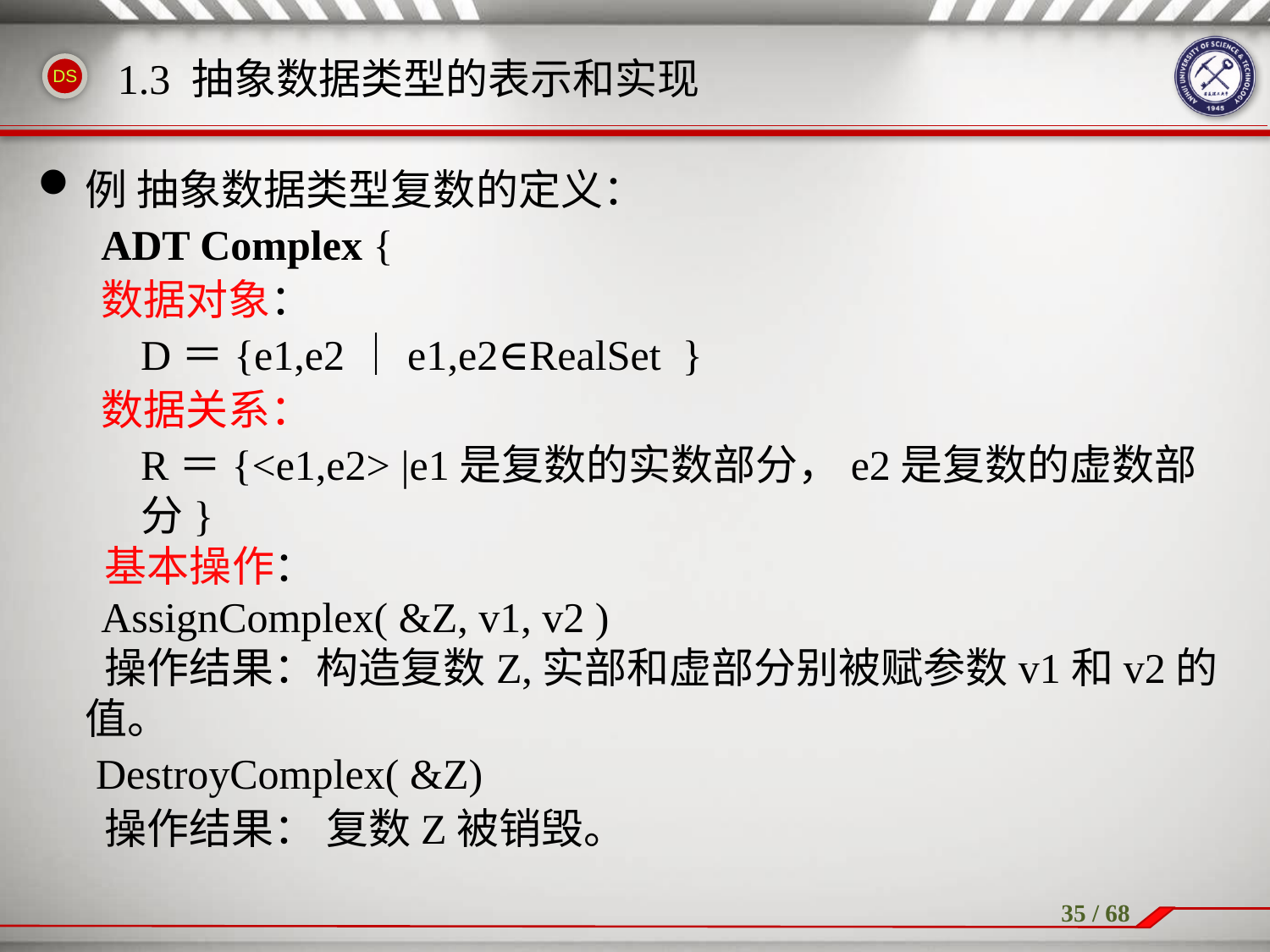

1.3 抽象数据类型的表示和实现
例 抽象数据类型复数的定义：
ADT Complex {
数据对象：
	D＝{e1,e2｜e1,e2∈RealSet  }
数据关系：
	R＝{<e1,e2> |e1是复数的实数部分，e2是复数的虚数部分}
	 基本操作：
      AssignComplex( &Z, v1, v2 )
	 操作结果：构造复数Z,实部和虚部分别被赋参数v1和v2的值。
 	 DestroyComplex( &Z)
	 操作结果： 复数Z被销毁。